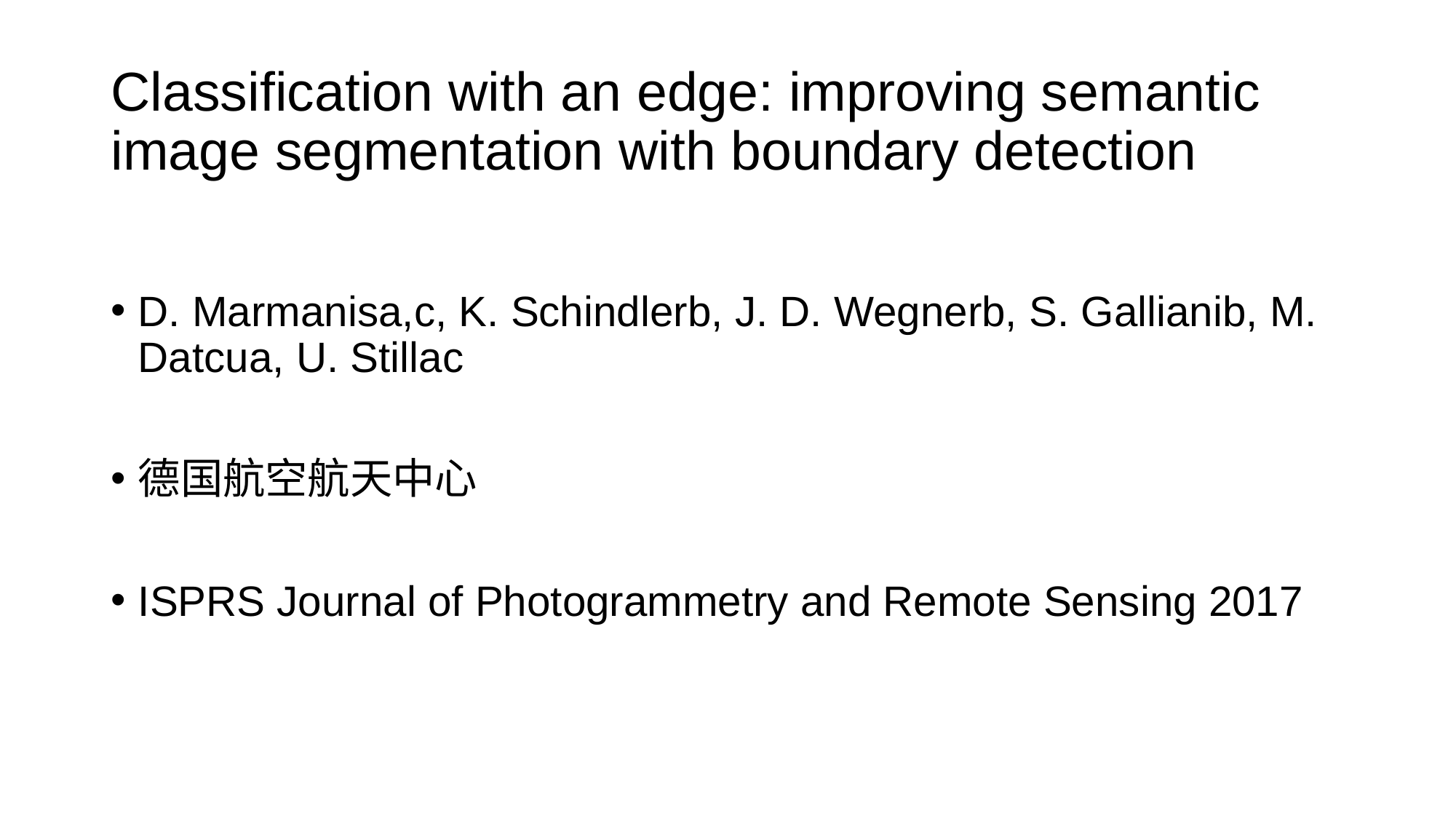

# Classification with an edge: improving semantic image segmentation with boundary detection

D. Marmanisa,c, K. Schindlerb, J. D. Wegnerb, S. Gallianib, M. Datcua, U. Stillac

德国航空航天中心

ISPRS Journal of Photogrammetry and Remote Sensing 2017